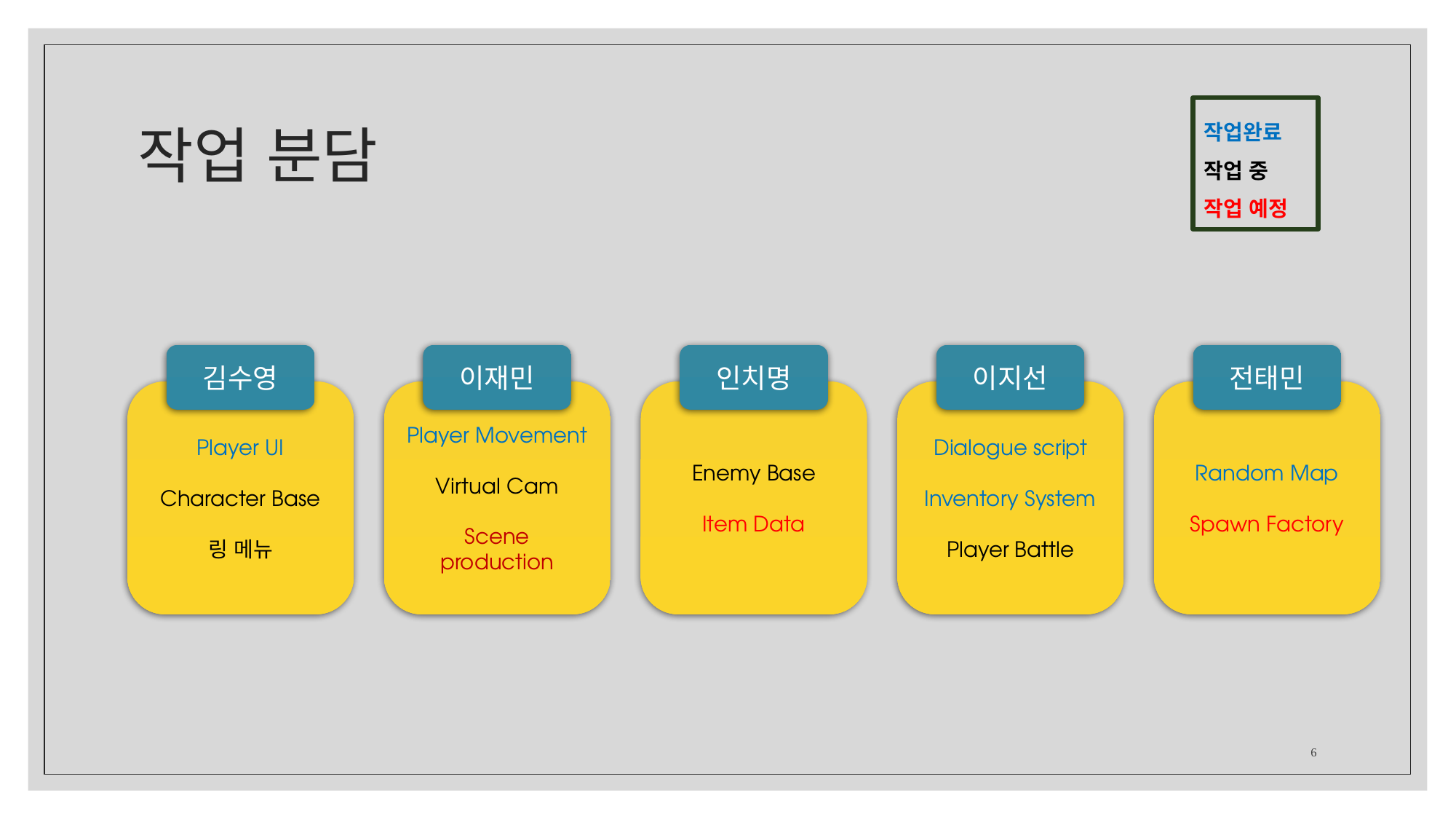

# 작업 분담
작업완료
작업 중
작업 예정
김수영
Player UI

Character Base

링 메뉴
이재민
Player Movement

Virtual Cam

Scene production
인치명
Enemy Base

Item Data
이지선
Dialogue script

Inventory System

Player Battle
전태민
Random Map

Spawn Factory
6